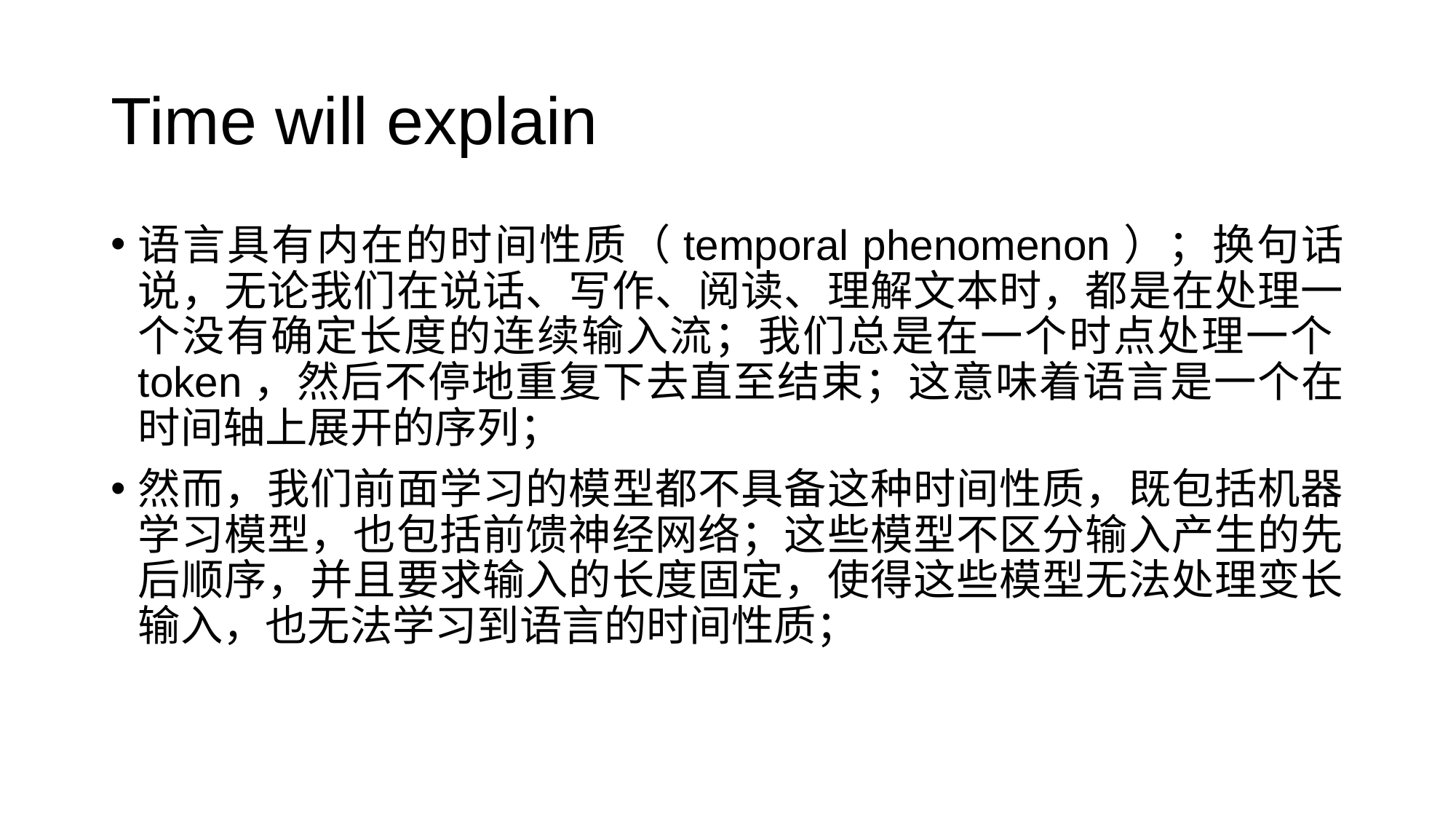

# Time will explain
语言具有内在的时间性质（temporal phenomenon）；换句话说，无论我们在说话、写作、阅读、理解文本时，都是在处理一个没有确定长度的连续输入流；我们总是在一个时点处理一个token，然后不停地重复下去直至结束；这意味着语言是一个在时间轴上展开的序列；
然而，我们前面学习的模型都不具备这种时间性质，既包括机器学习模型，也包括前馈神经网络；这些模型不区分输入产生的先后顺序，并且要求输入的长度固定，使得这些模型无法处理变长输入，也无法学习到语言的时间性质；